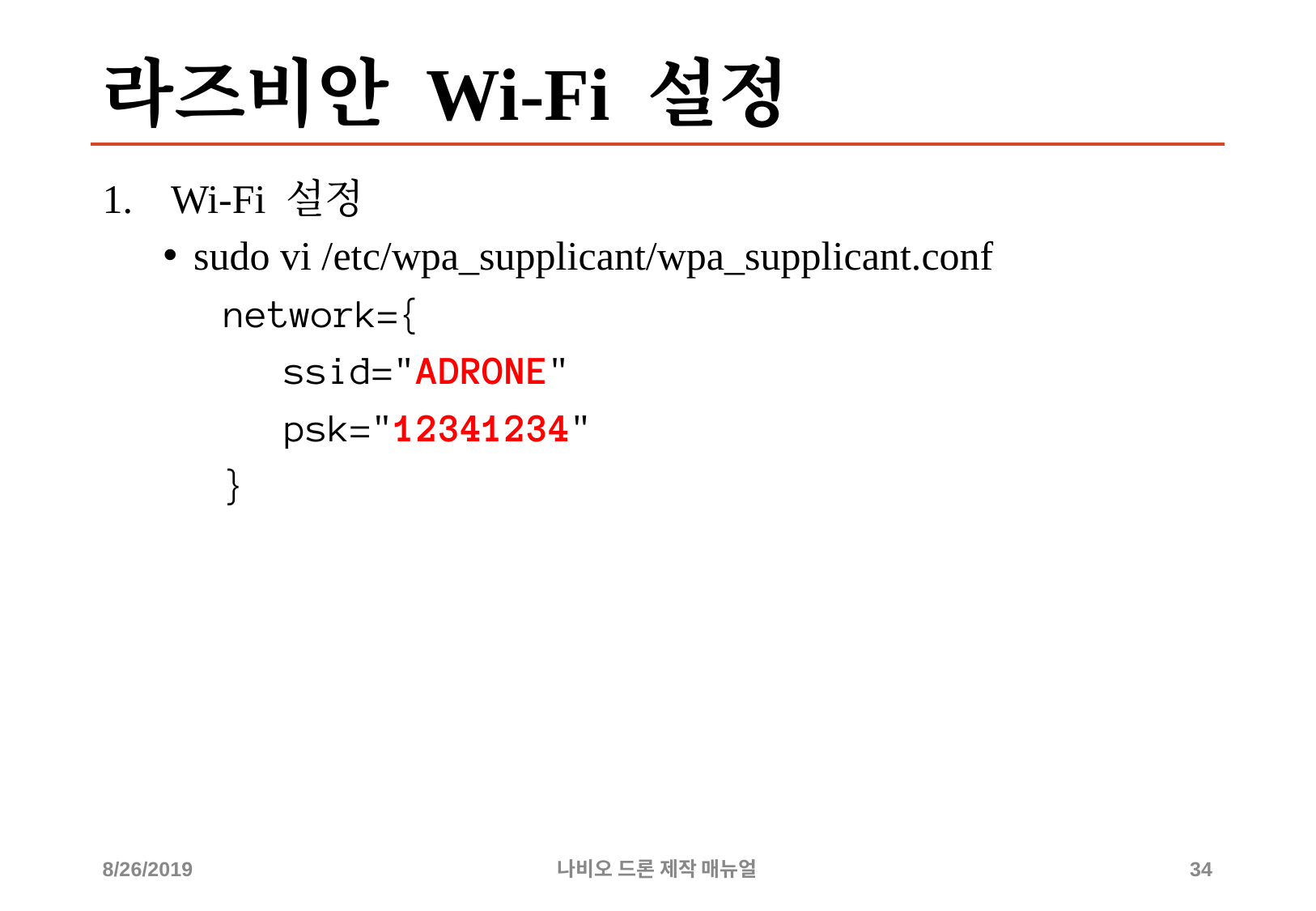

# 라즈비안 Wi-Fi 설정
Wi-Fi 설정
sudo vi /etc/wpa_supplicant/wpa_supplicant.conf
network={
ssid="ADRONE"
psk="12341234"
}

8/26/2019
나비오 드론 제작 매뉴얼
34